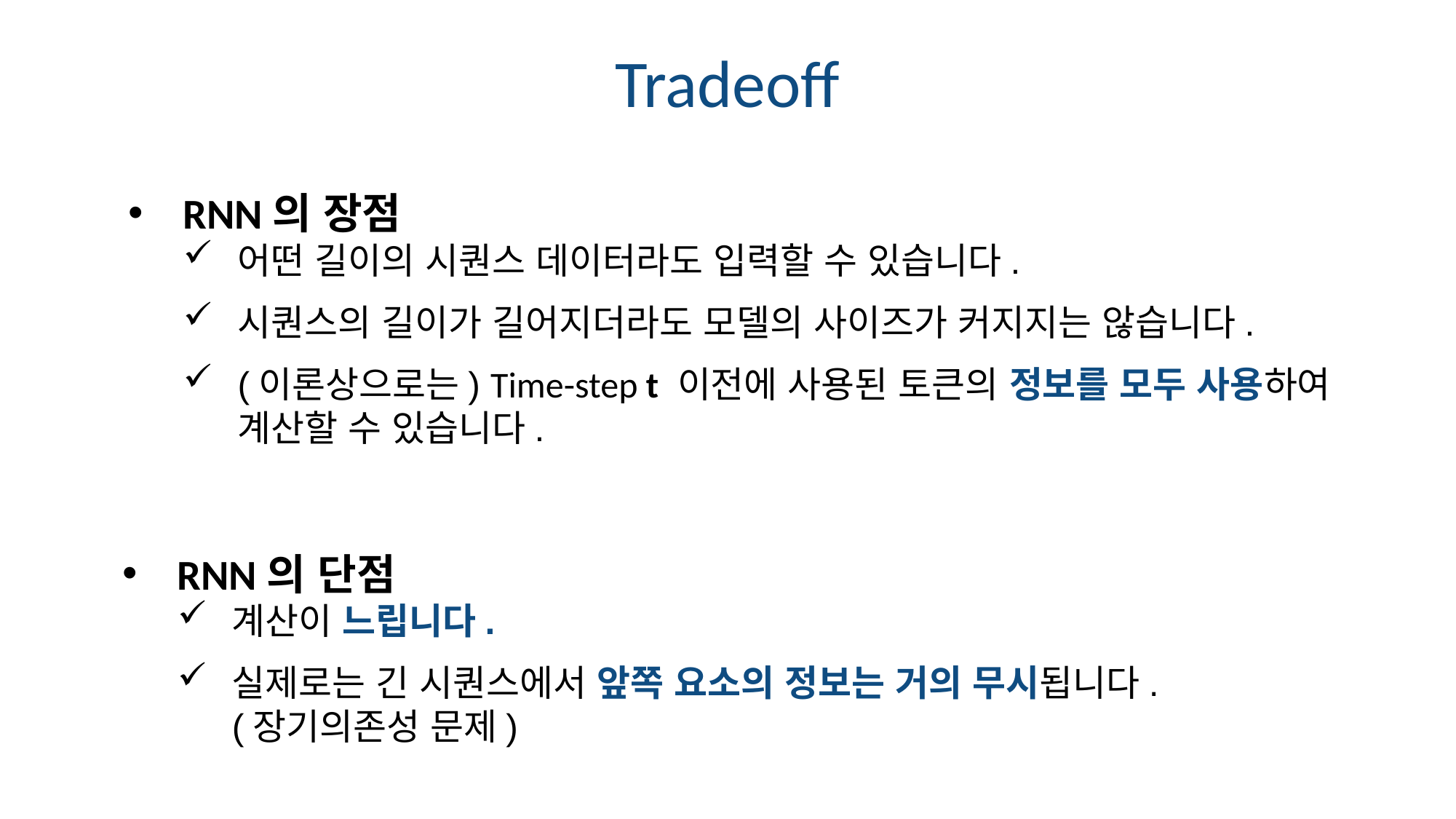

Tradeoff
RNN의 장점
어떤 길이의 시퀀스 데이터라도 입력할 수 있습니다.
시퀀스의 길이가 길어지더라도 모델의 사이즈가 커지지는 않습니다.
(이론상으로는) Time-step t 이전에 사용된 토큰의 정보를 모두 사용하여 계산할 수 있습니다.
RNN의 단점
계산이 느립니다.
실제로는 긴 시퀀스에서 앞쪽 요소의 정보는 거의 무시됩니다.
(장기의존성 문제)